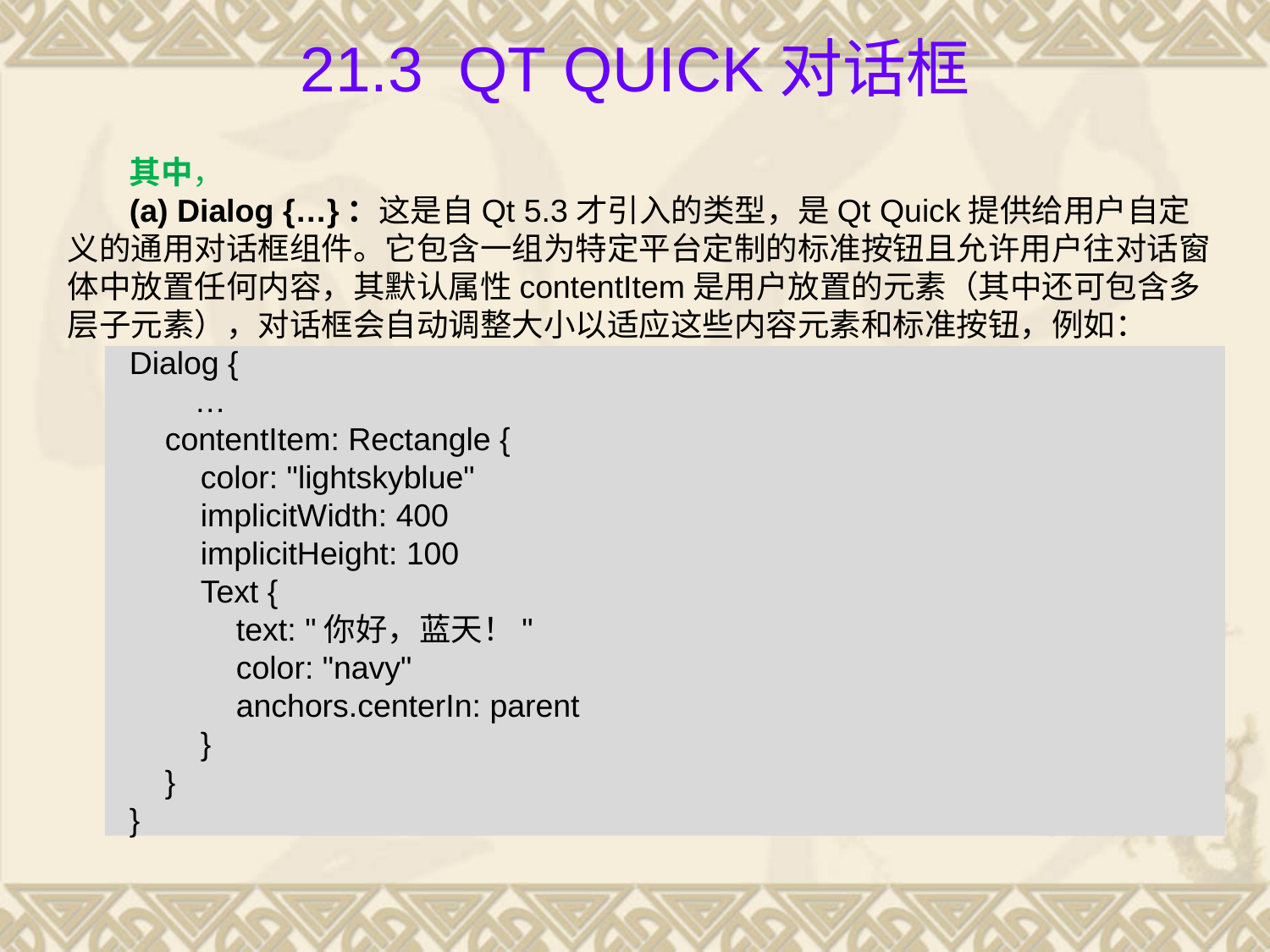

# 21.3  Qt Quick对话框
其中，
(a) Dialog {…}：这是自Qt 5.3才引入的类型，是Qt Quick提供给用户自定义的通用对话框组件。它包含一组为特定平台定制的标准按钮且允许用户往对话窗体中放置任何内容，其默认属性contentItem是用户放置的元素（其中还可包含多层子元素），对话框会自动调整大小以适应这些内容元素和标准按钮，例如：
Dialog {
	…
    contentItem: Rectangle {
        color: "lightskyblue"
        implicitWidth: 400
        implicitHeight: 100
        Text {
            text: "你好，蓝天！"
            color: "navy"
            anchors.centerIn: parent
        }
    }
}